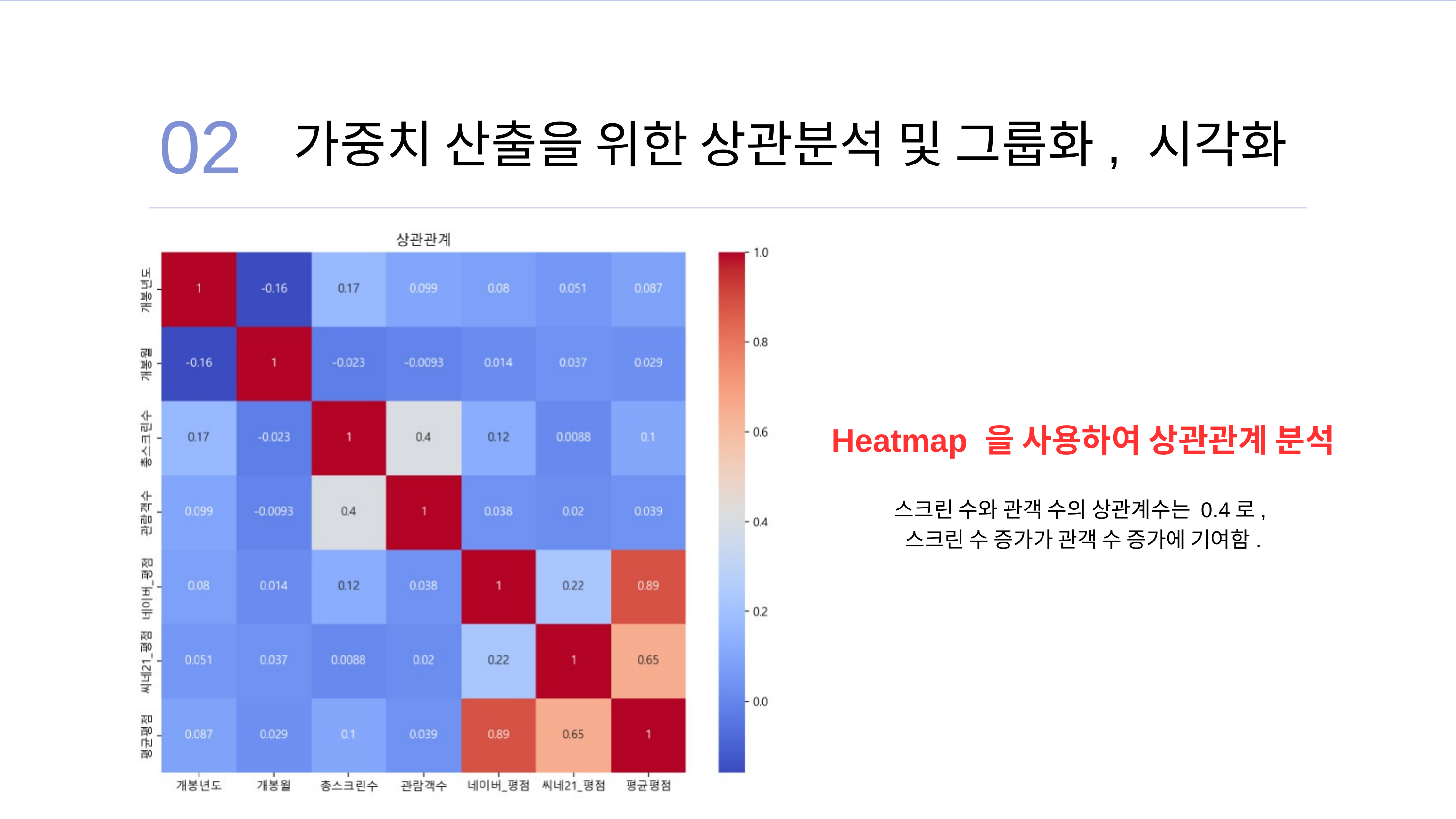

02
 가중치 산출을 위한 상관분석 및 그룹화, 시각화

Heatmap 을 사용하여 상관관계 분석

스크린 수와 관객 수의 상관계수는 0.4로,
스크린 수 증가가 관객 수 증가에 기여함.